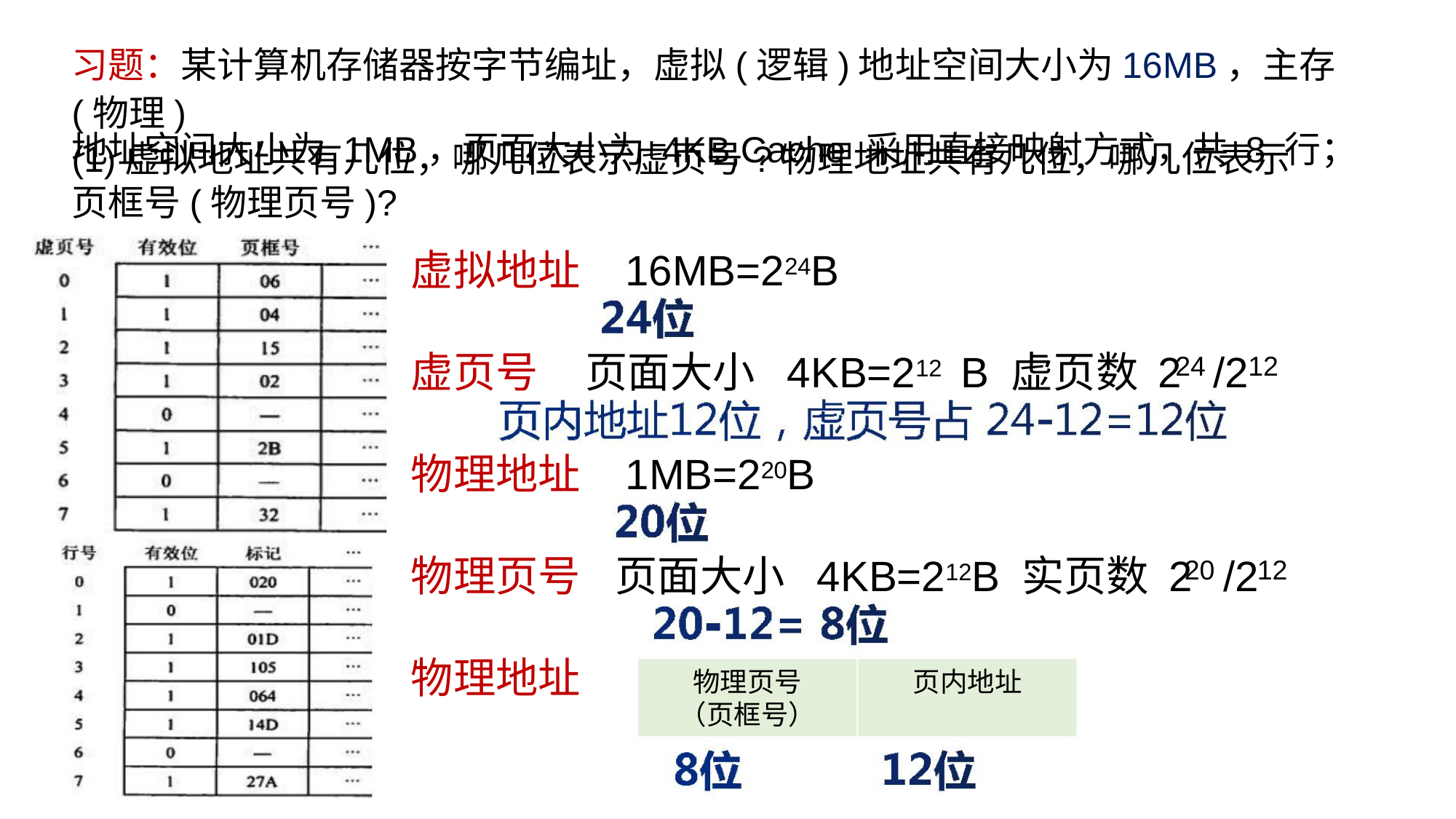

习题：某计算机存储器按字节编址，虚拟(逻辑)地址空间大小为16MB，主存(物理)
地址空间大小为 1MB，页面大小为 4KB,Cache 采用直接映射方式，共 8 行；
(1)虚拟地址共有几位，哪几位表示虚页号?物理地址共有几位，哪几位表示
页框号(物理页号)?
虚拟地址 16MB=224B
虚页号 页面大小 4KB=212 B 虚页数 2 /2
24 12
物理地址 1MB=220B
物理页号 页面大小 4KB=212B 实页数 2 /2
20 12
物理地址
物理页号
（页框号）
页内地址